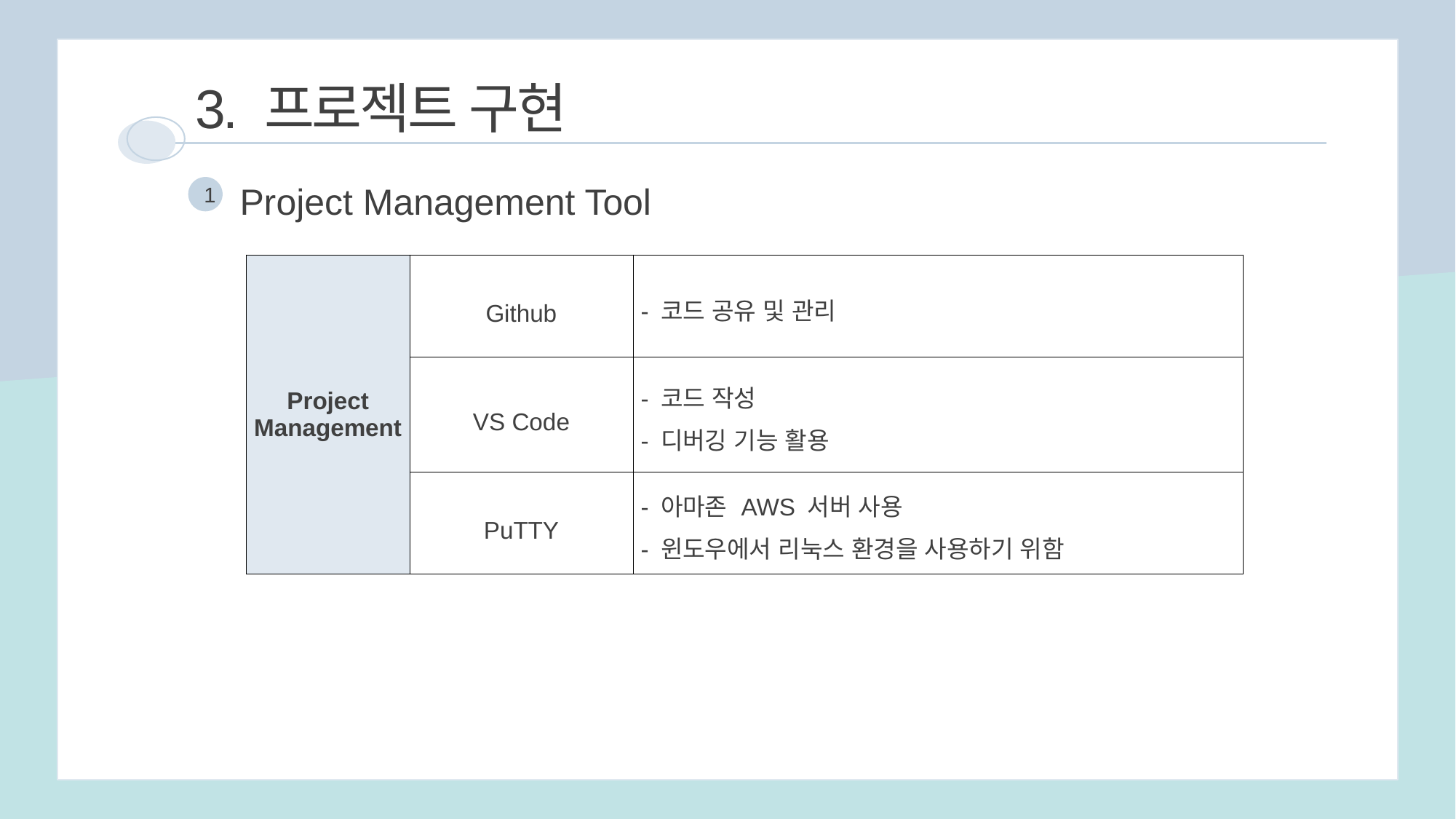

3. 프로젝트 구현
Project Management Tool
1
| Project Management | Github | - 코드 공유 및 관리 |
| --- | --- | --- |
|  | VS Code | - 코드 작성 - 디버깅 기능 활용 |
|  | PuTTY | - 아마존 AWS 서버 사용 - 윈도우에서 리눅스 환경을 사용하기 위함 |